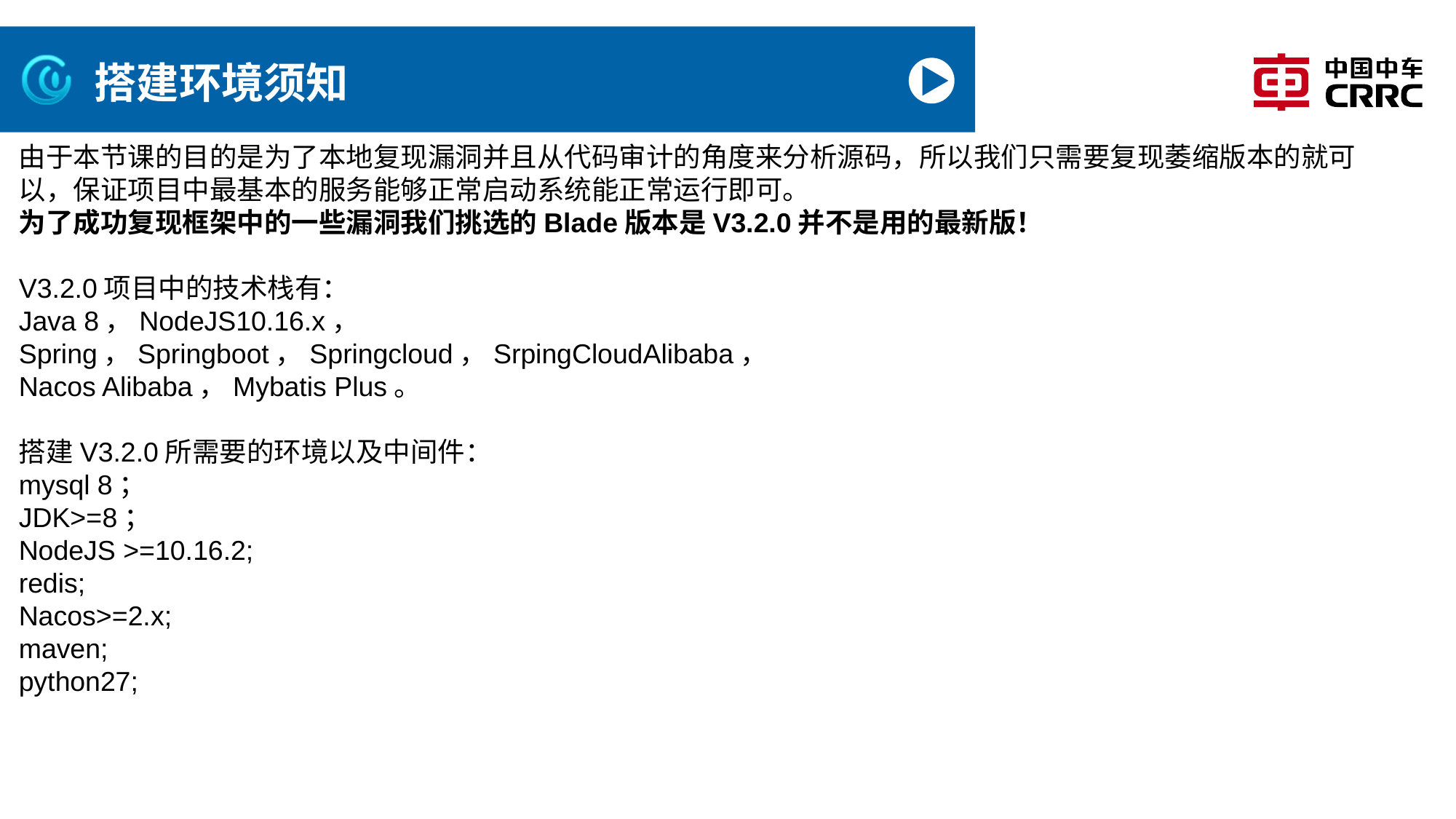

# 搭建环境须知
由于本节课的目的是为了本地复现漏洞并且从代码审计的角度来分析源码，所以我们只需要复现萎缩版本的就可以，保证项目中最基本的服务能够正常启动系统能正常运行即可。
为了成功复现框架中的一些漏洞我们挑选的Blade版本是V3.2.0并不是用的最新版！

V3.2.0项目中的技术栈有：
Java 8，NodeJS10.16.x，
Spring，Springboot，Springcloud，SrpingCloudAlibaba，
Nacos Alibaba，Mybatis Plus。

搭建V3.2.0所需要的环境以及中间件：
mysql 8；
JDK>=8；
NodeJS >=10.16.2;
redis;
Nacos>=2.x;
maven;
python27;
100